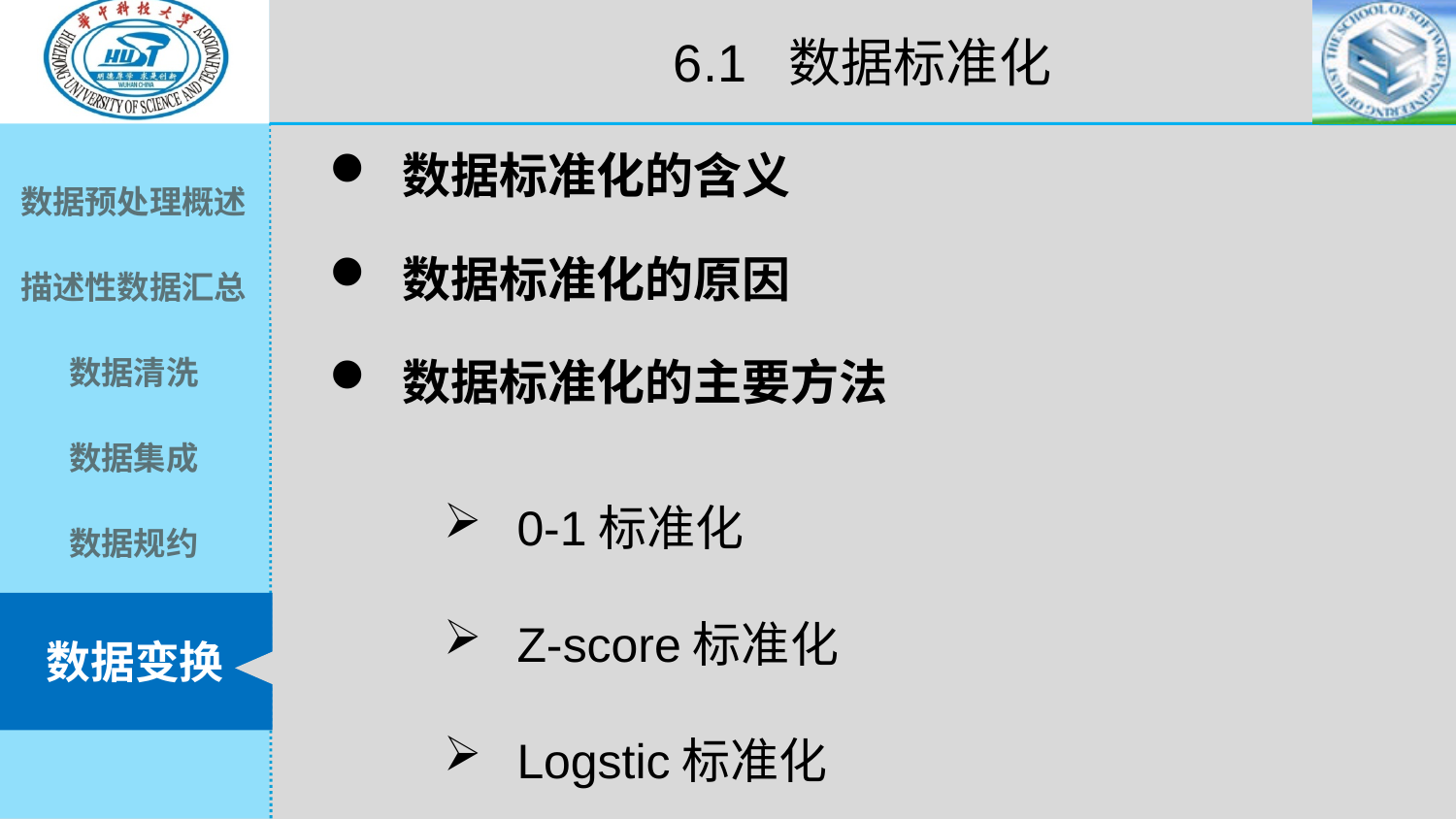

6.1  数据标准化
数据标准化的含义
数据标准化的原因
数据标准化的主要方法
  0-1标准化
  Z-score标准化
  Logstic标准化